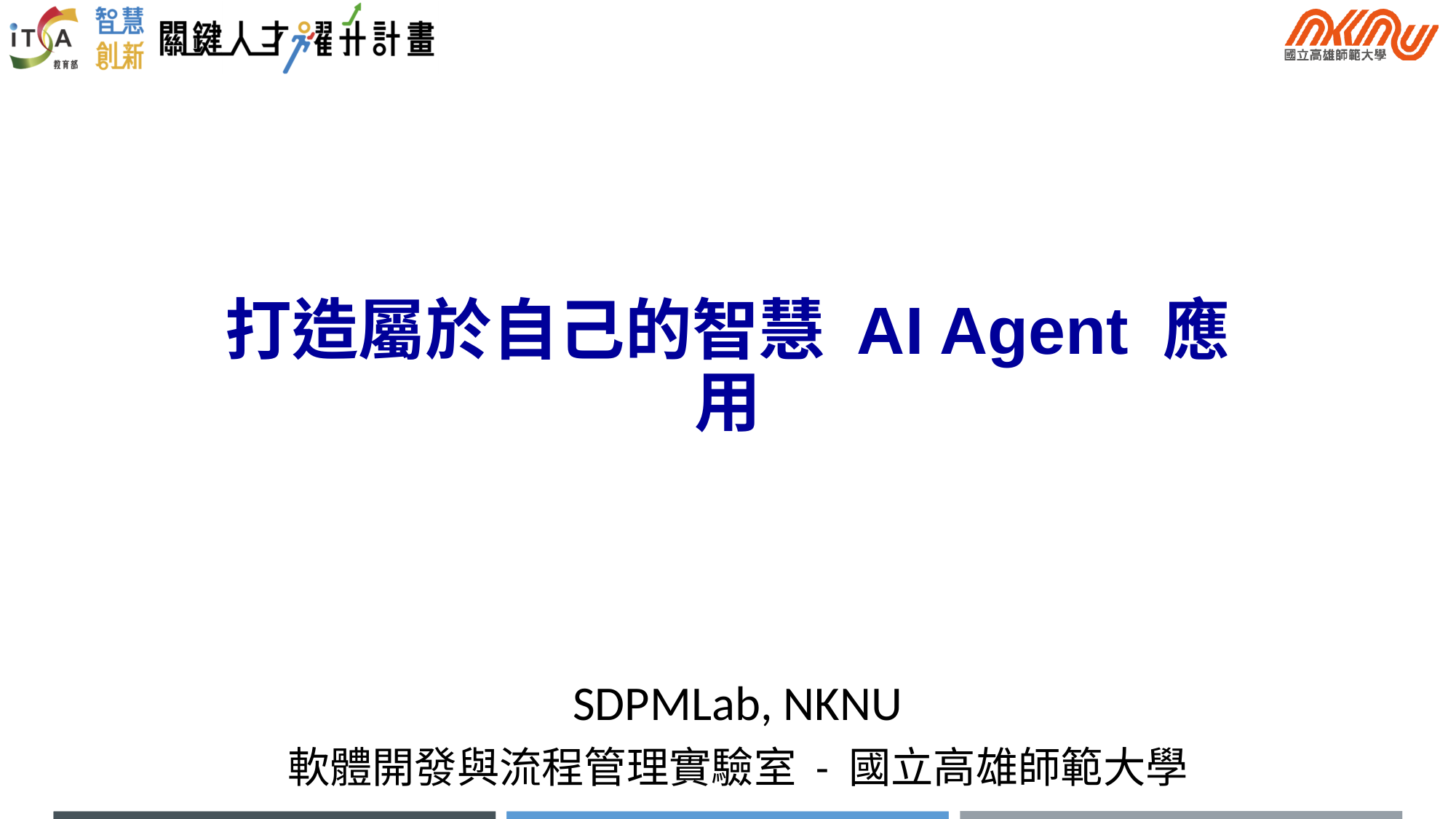

# 打造屬於自己的智慧 AI Agent 應用

SDPMLab, NKNU
軟體開發與流程管理實驗室 - 國立高雄師範大學